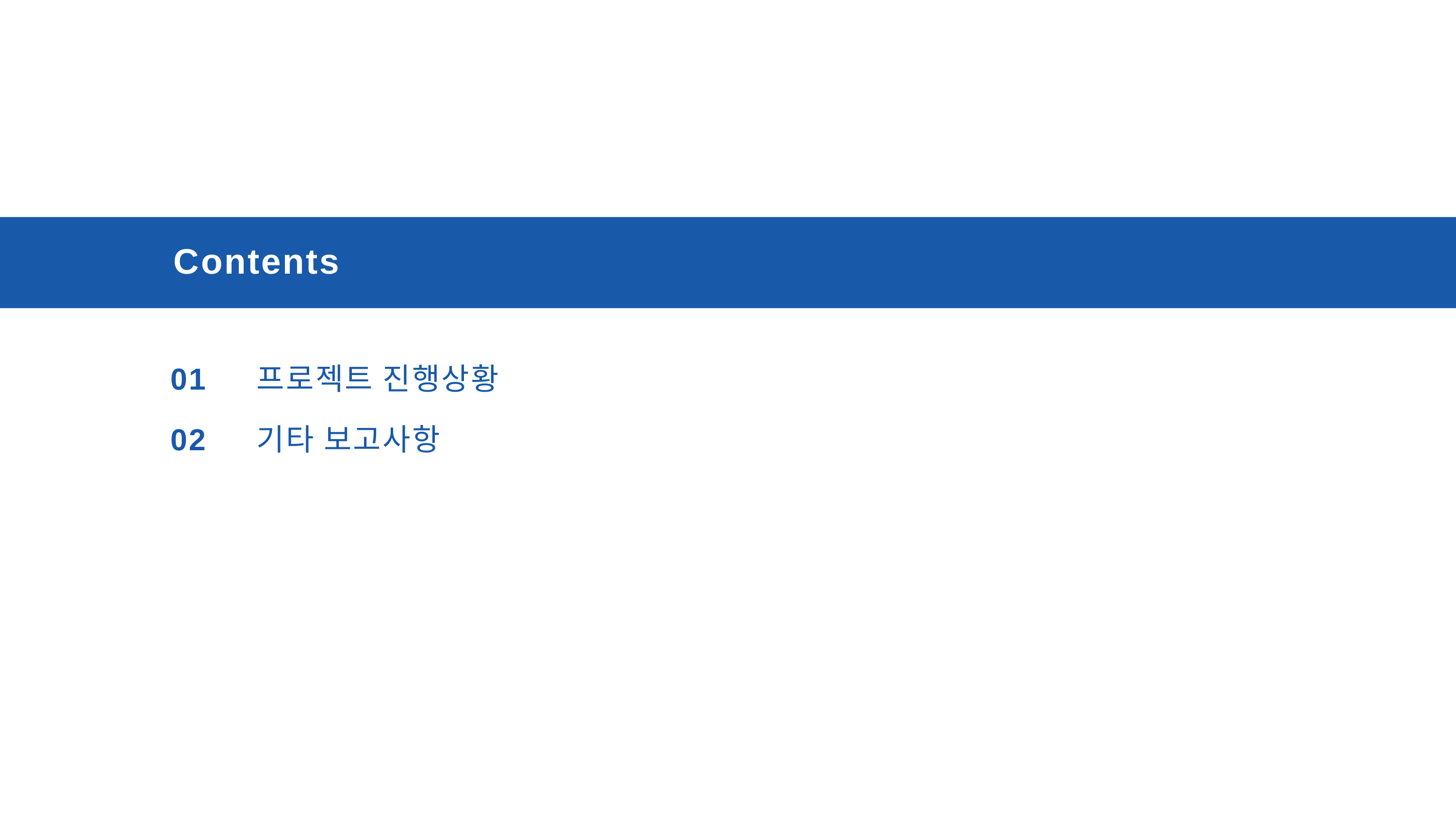

Contents
01
02
프로젝트 진행상황
기타 보고사항